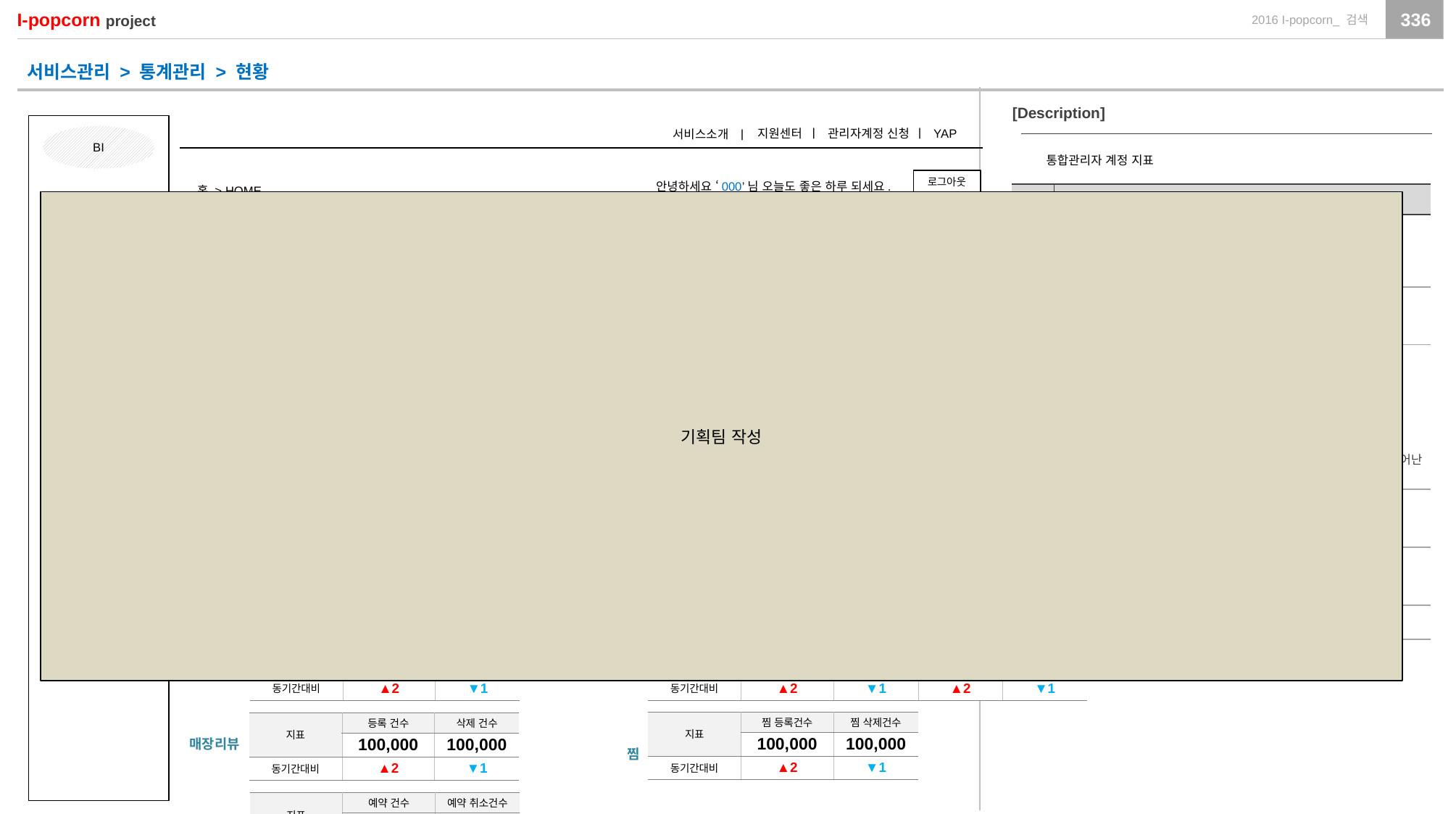

서비스관리 > 통계관리 > 현황
[Description]

ㅣ
ㅣ
지원센터
관리자계정 신청
YAP
서비스소개
ㅣ
BI
통합관리자 계정 지표
로그아웃

안녕하세요 ‘000’님 오늘도 좋은 하루 되세요.
홈 > HOME
| NO | Description |
| --- | --- |
| 1 | YAP사용자 관련 지표(전일기준) 1-1. 누적 가입자 수 : App 설치 및 다시 다운로드한 총 횟수 1-2. 신규 설치자 수 : 전일기준 앱을 처음 설치한 기기의 수 1-3. 탈퇴자수 : 지난 1일 동안 앱을 제거한 기기의 수 1-4. 접속자수 : 지난 1일 DAU |
| 2 | APP 관련 지표 2-1. 신규 설치건수 : 지난 1일 동안 앱을 처음 설치한 기기의 수 2-2. 삭제건수 : 지난 1일 동안 앱을 제거한 기기의 수 3-2. 접속건수 : 지난 1일 동안 앱을 실행한 기기의 수 |
| 3 | 매장 관련 지표(전일기준) 3-1. 누적 매장수 : 등록된 전체 매장수 3-2. 노출 매장수 : 등록된 매장 중 노출 중인 매장수 3-3. 신규등록 매장 수 : 전일 기준 신규 등록된 매장수 3-4. 탈퇴 매장수 : 전일 기준 탈퇴 처리 된 매장 수 3-5. 쿠폰 노출 매장수 : 노출중인 매장 중 쿠폰이 노출되는 매장수 3-6. 쿠폰 다운로드 매장수 : 노출 중인 매장 중 쿠폰 다운로드가 일어난 매장 수 3-7. 쿠폰 사용 매장 수 : 쿠폰 다운로드가 일어난 매장 중 쿠폰이 사용된 매장 수 |
| 4 | 전일 선택(디폴트) : 전일 기준 데이터 출력 1주일 : 최근 1주일 기준 데이터 출력 1개월 : 최근 1개월 기준 데이터 출력 |
| 5 | 전일, 1주일, 1개월 기간에 따라 변경 전일인 경우 : 1주일인 경우 : 1개월인 경우 : |
| 6 | 전체, 브랜드 조회 후 해당 데이터 출력 |
통계 관리

컨텐츠별 통계
매장별 통계
기획팀 작성
4
1개월
1주일
전일
| 일반 현황(전일기준)
현황

1-3
1-2
1-4
1-1
1
| 지표 | 누적가입자수 | 신규가입자수 | 탈퇴자수 | 접속자수 |
| --- | --- | --- | --- | --- |
|  | 3,554,006 | 57,966 | 1,654 | 456,799 |
| 동기간대비 | ▲2 | ▼1 | ▲2 | ▼1 |
사용자
멤버십 통계
2-2
2-1
2-3
2
| 지표 | 신규설치건수 | 삭제건수 | 접속건수 |
| --- | --- | --- | --- |
|  | 57,966 | 1,654 | 456,799 |
| 동기간대비 | ▼1 | ▲2 | ▼1 |
APP
3-7
3-6
3-3
3-5
3-2
3-4
3-1
3
| 지표 | 누적 매장수 | 노출 매장수 | 신규등록 매장수 | 탈퇴 매장수 | 쿠폰노출 매장수 | 쿠폰다운로드 매장수 | 쿠폰 사용 매장수 |
| --- | --- | --- | --- | --- | --- | --- | --- |
|  | 100,000 | 100,000 | 100,000 | 100,000 | 100,000 | 100,000 | 100,000 |
| 동기간대비 | ▲2 | ▲2 | ▼1 | ▲2 | ▼1 | ▲2 | ▼1 |
매장
5
| 컨텐츠 혜택 현황(전일기준)
제휴사
1개월
1주일
전일
선택하세요
조회
▼
6
| 지표 | 발급 건수 | 사용 건수 |
| --- | --- | --- |
|  | 3,554,006 | 57,966 |
| 동기간대비 | ▲2 | ▼1 |
| 지표 | 알림 건수 | 쿠폰발급건수 | 미발급건수 | 사용건수 |
| --- | --- | --- | --- | --- |
|  | 100,000 | 100,000 | 100,000 | 100,000 |
| 동기간대비 | ▲2 | ▼1 | ▲2 | ▼1 |
매장알림
쿠폰
쿠폰
| 지표 | 알림 건수 | 확인건수 |
| --- | --- | --- |
|  | 100,000 | 100,000 |
| 동기간대비 | ▲2 | ▼1 |
| 지표 | 발급 건수 | 적립 건수 | 적립완료 건수 | 혜택 사용건수 |
| --- | --- | --- | --- | --- |
|  | 100,000 | 100,000 | 100,000 | 100,000 |
| 동기간대비 | ▲2 | ▼1 | ▲2 | ▼1 |
매장알림
메시지
스탬프
| 지표 | 찜 등록건수 | 찜 삭제건수 |
| --- | --- | --- |
|  | 100,000 | 100,000 |
| 동기간대비 | ▲2 | ▼1 |
| 지표 | 등록 건수 | 삭제 건수 |
| --- | --- | --- |
|  | 100,000 | 100,000 |
| 동기간대비 | ▲2 | ▼1 |
매장리뷰
찜
| 지표 | 예약 건수 | 예약 취소건수 |
| --- | --- | --- |
|  | 100,000 | 100,000 |
| 동기간대비 | ▲2 | ▼1 |
예약